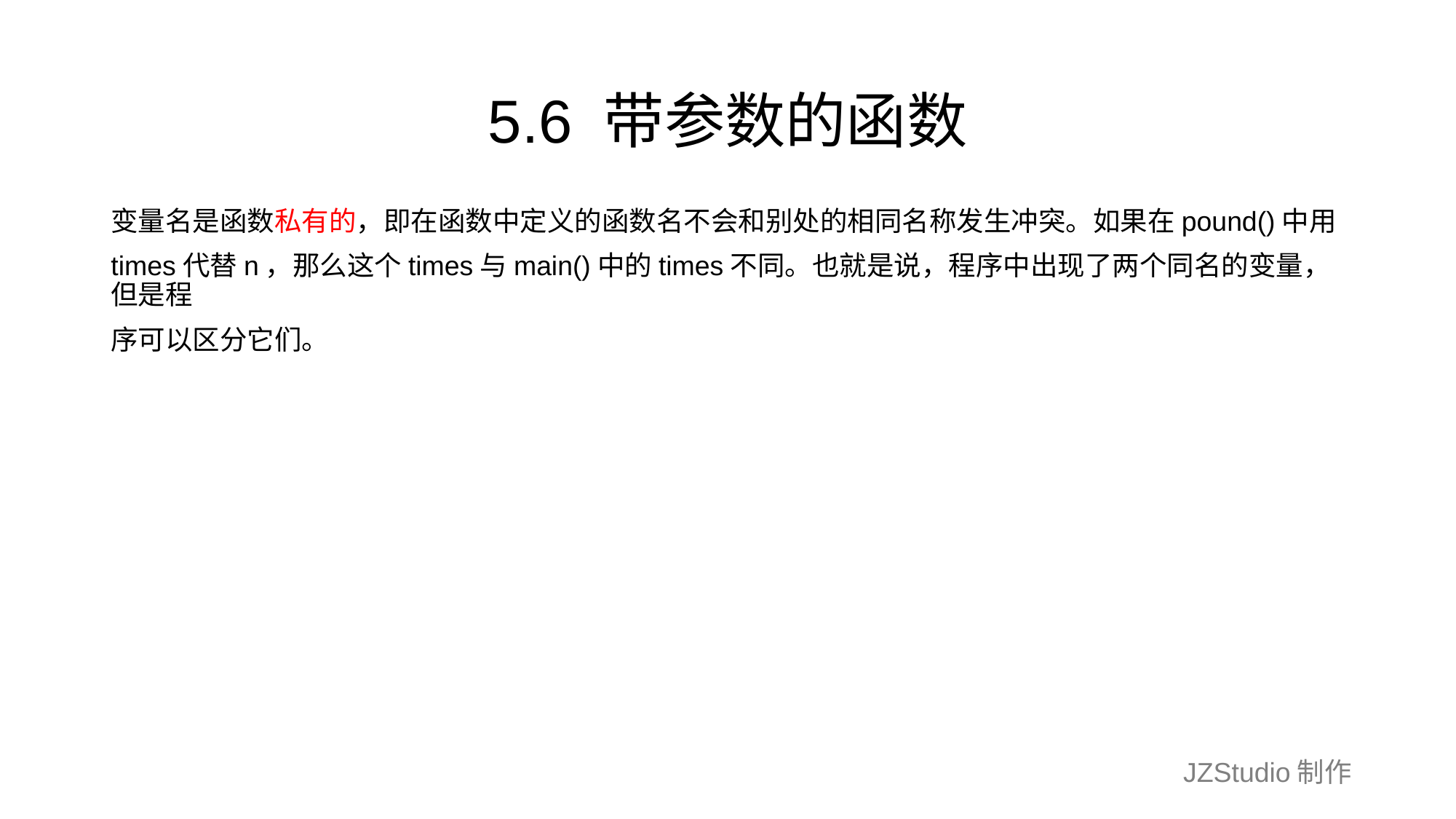

# 5.6 带参数的函数
变量名是函数私有的，即在函数中定义的函数名不会和别处的相同名称发生冲突。如果在pound()中用
times代替n，那么这个times与main()中的times不同。也就是说，程序中出现了两个同名的变量，但是程
序可以区分它们。